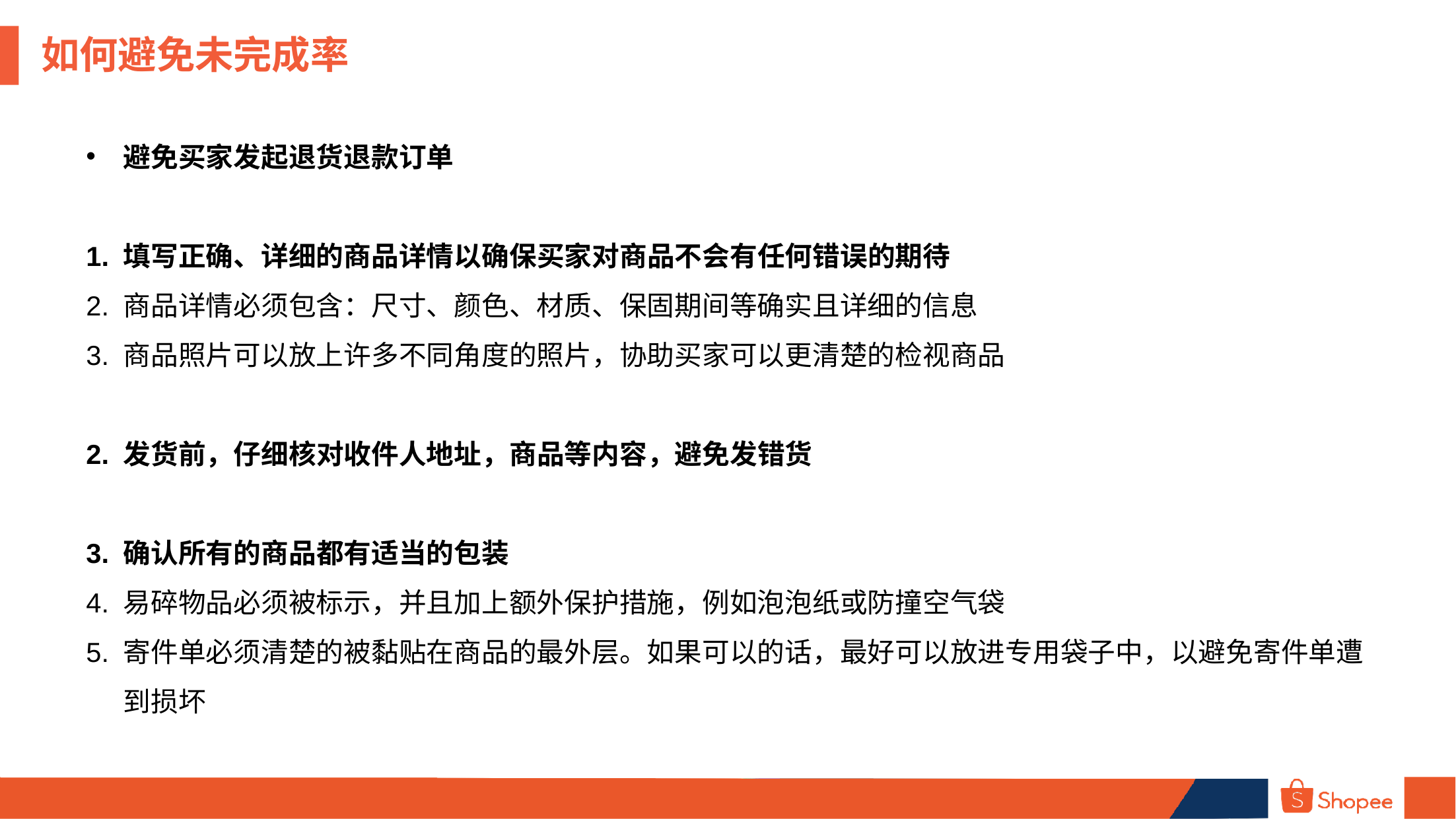

如何避免未完成率
避免买家发起退货退款订单

填写正确、详细的商品详情以确保买家对商品不会有任何错误的期待
商品详情必须包含：尺寸、颜色、材质、保固期间等确实且详细的信息
商品照片可以放上许多不同角度的照片，协助买家可以更清楚的检视商品

2. 发货前，仔细核对收件人地址，商品等内容，避免发错货

3. 确认所有的商品都有适当的包装
易碎物品必须被标示，并且加上额外保护措施，例如泡泡纸或防撞空气袋
寄件单必须清楚的被黏贴在商品的最外层。如果可以的话，最好可以放进专用袋子中，以避免寄件单遭到损坏